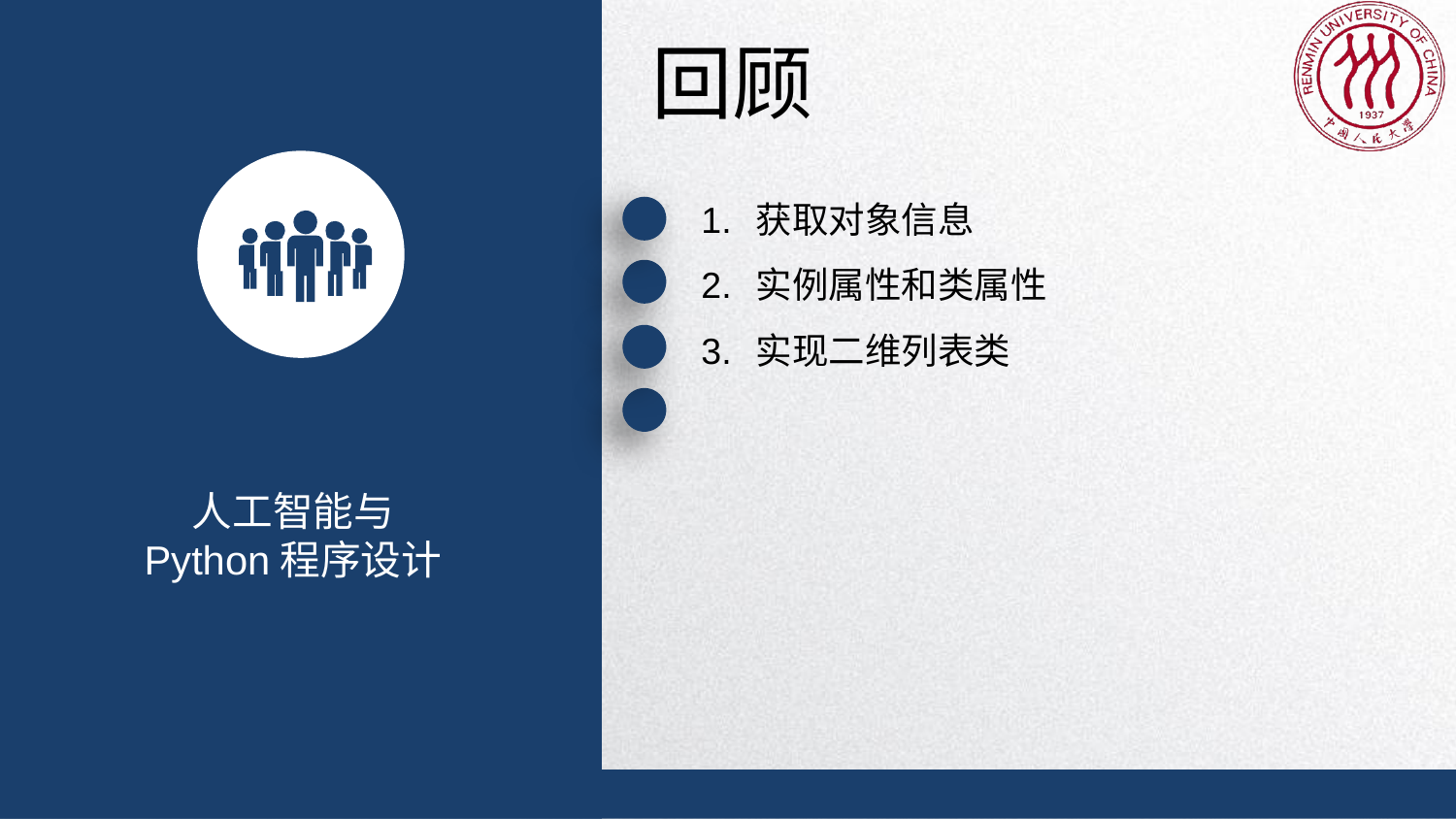

回顾

获取对象信息
实例属性和类属性
实现二维列表类

人工智能与
Python程序设计